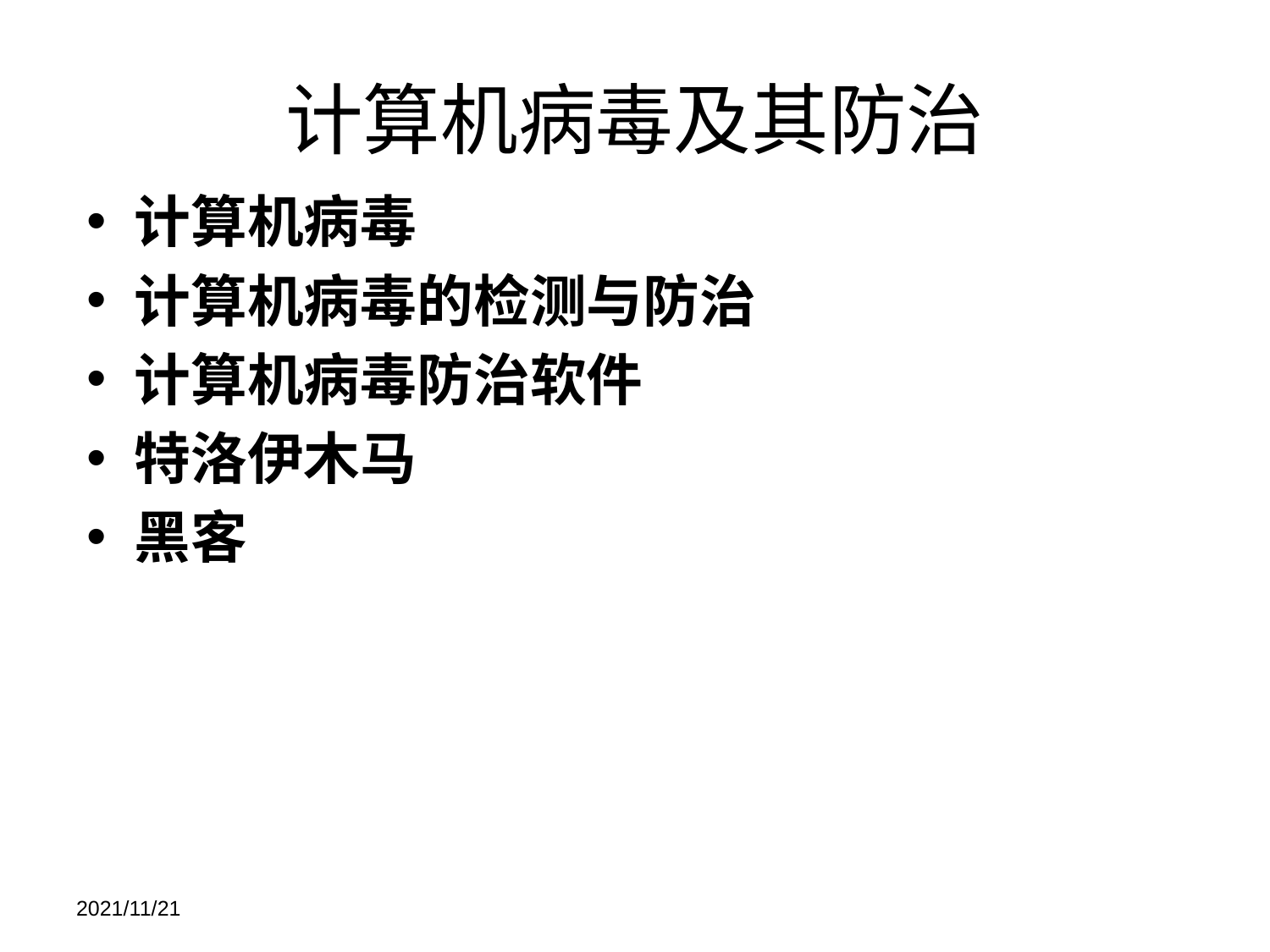

# 计算机病毒及其防治
计算机病毒
计算机病毒的检测与防治
计算机病毒防治软件
特洛伊木马
黑客
2021/11/21